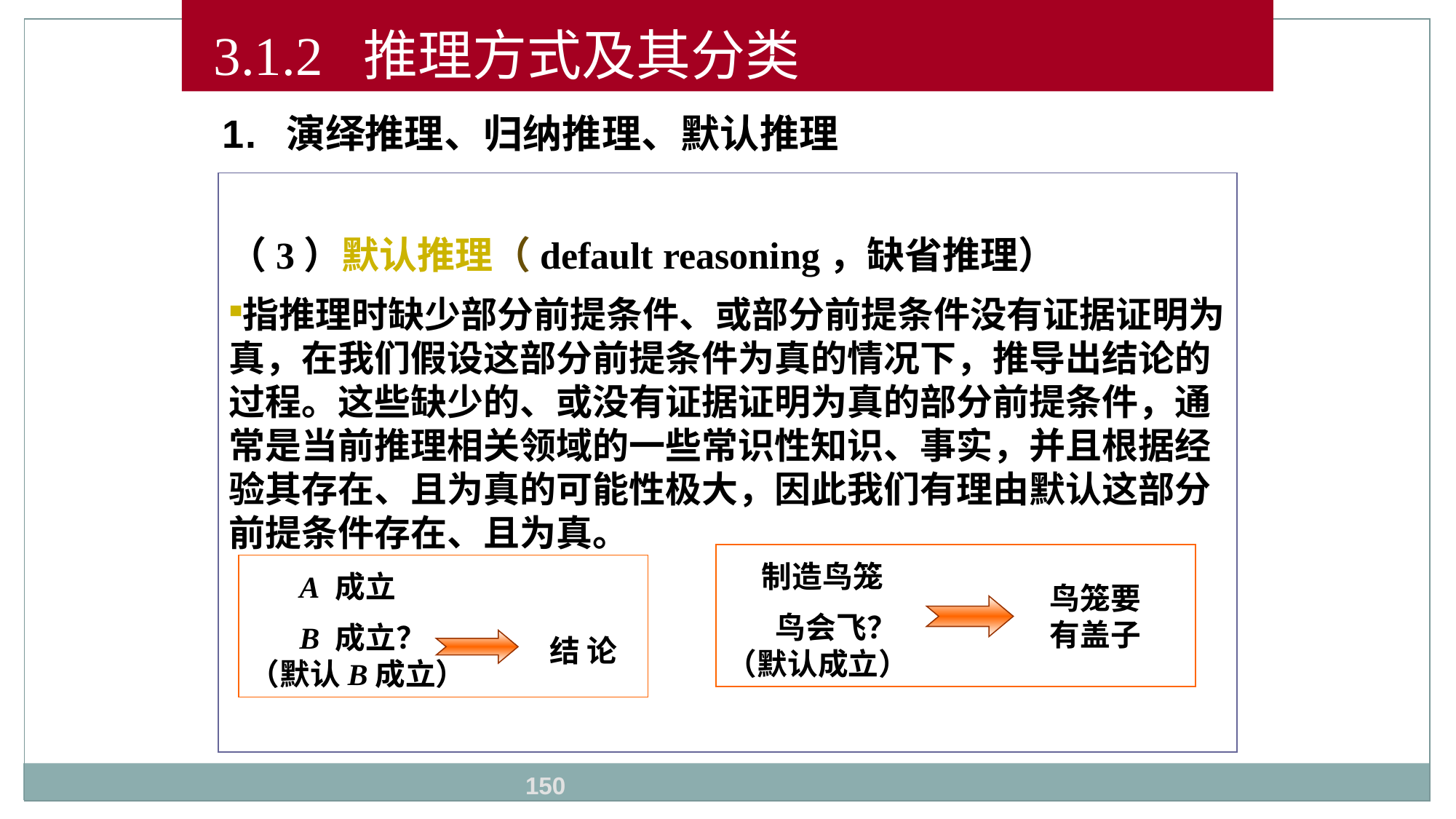

3.1.2  推理方式及其分类
  演绎推理、归纳推理、默认推理

（3）默认推理（default reasoning，缺省推理）
指推理时缺少部分前提条件、或部分前提条件没有证据证明为真，在我们假设这部分前提条件为真的情况下，推导出结论的过程。这些缺少的、或没有证据证明为真的部分前提条件，通常是当前推理相关领域的一些常识性知识、事实，并且根据经验其存在、且为真的可能性极大，因此我们有理由默认这部分前提条件存在、且为真。

    制造鸟笼
      鸟会飞？
（默认成立）
鸟笼要有盖子

      A 成立
      B 成立？
（默认B成立）
结 论

150